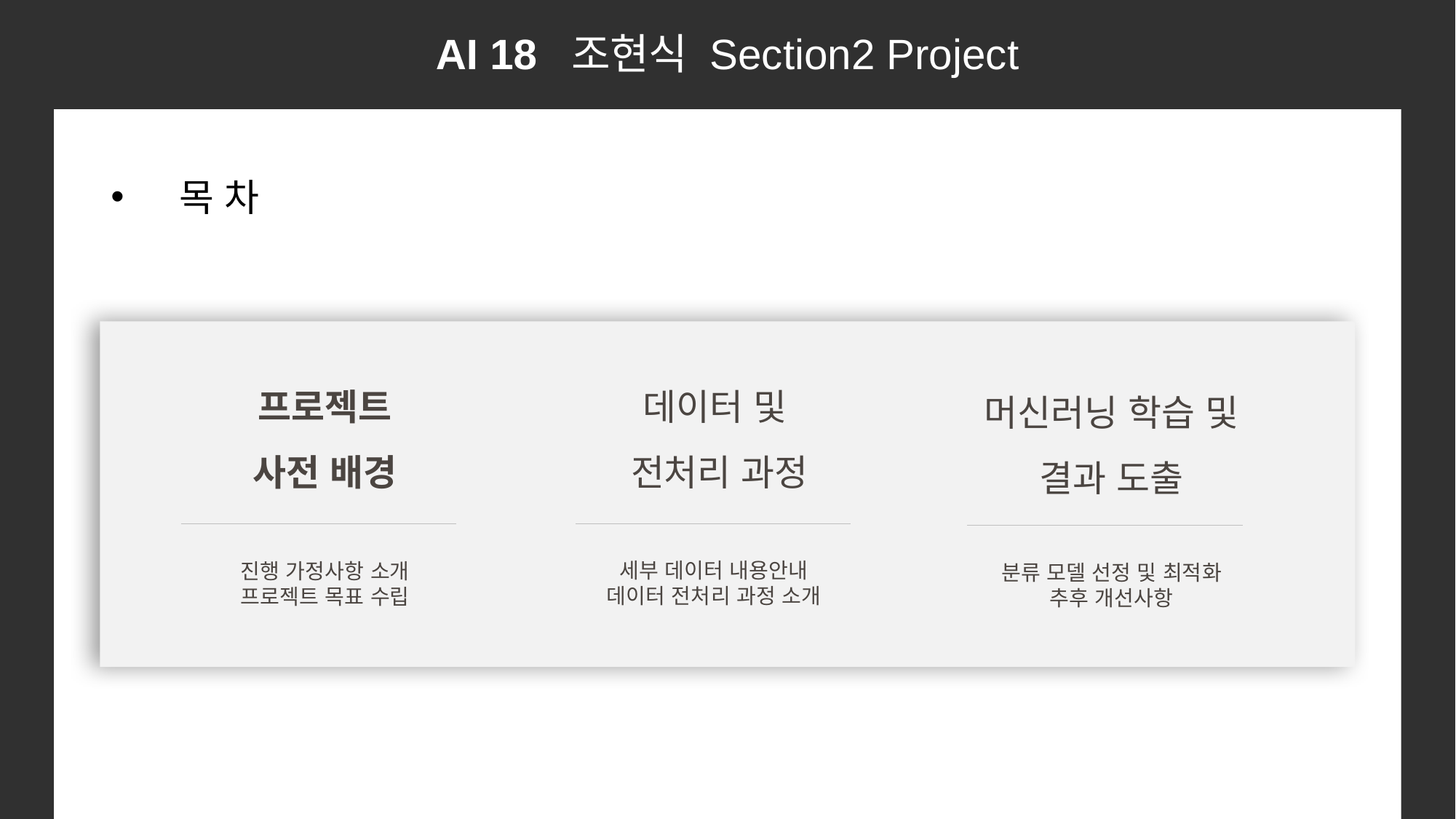

AI 18  조현식 Section2 Project

# 목 차

데이터 및
전처리 과정
세부 데이터 내용안내
데이터 전처리 과정 소개
프로젝트
사전 배경
진행 가정사항 소개
프로젝트 목표 수립
머신러닝 학습 및
결과 도출
분류 모델 선정 및 최적화
추후 개선사항